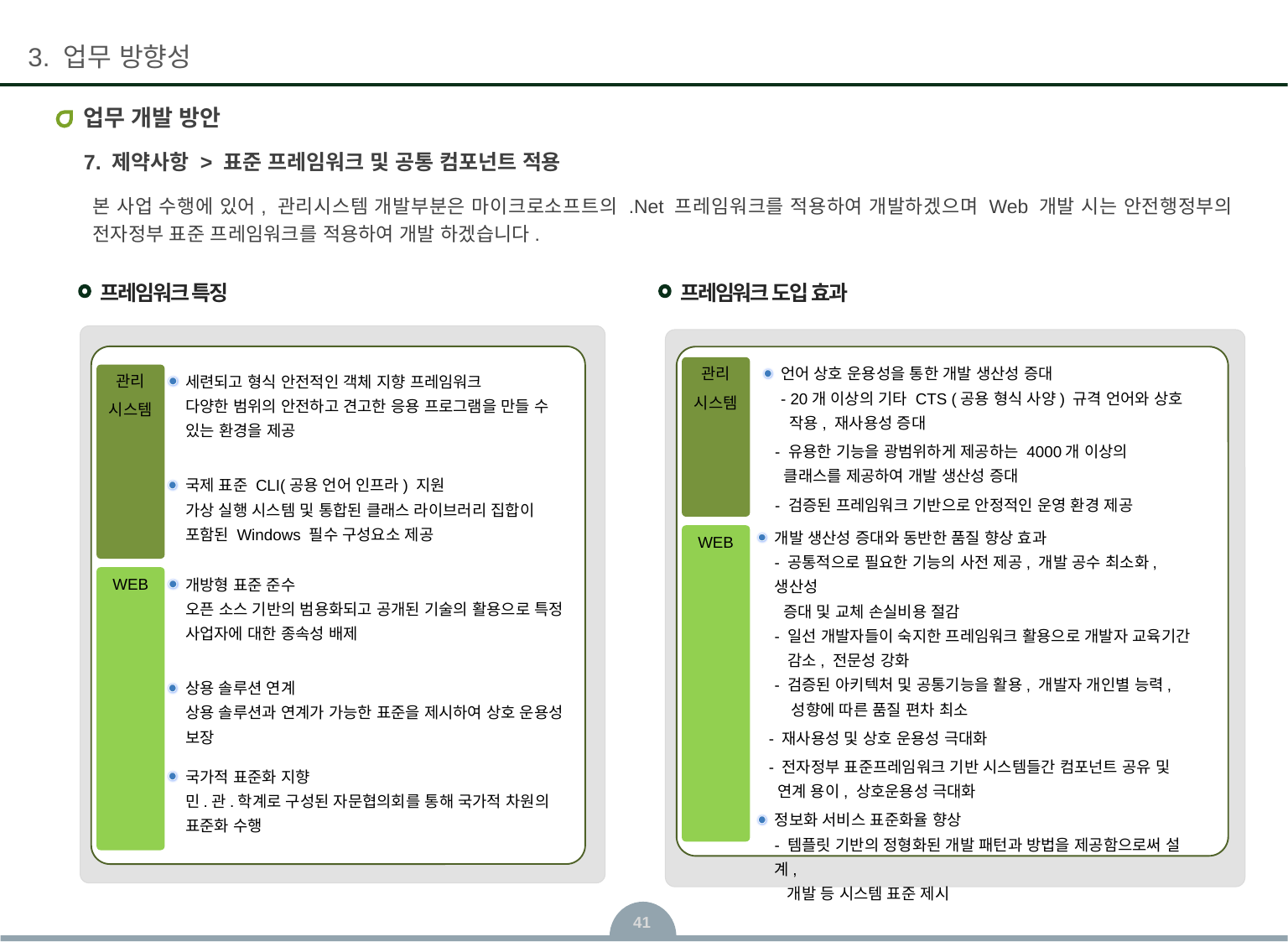

# 업무 개발 방안
7. 제약사항 > 표준 프레임워크 및 공통 컴포넌트 적용
본 사업 수행에 있어, 관리시스템 개발부분은 마이크로소프트의 .Net 프레임워크를 적용하여 개발하겠으며 Web 개발 시는 안전행정부의 전자정부 표준 프레임워크를 적용하여 개발 하겠습니다.
프레임워크 특징
프레임워크 도입 효과

개방형 표준 준수
오픈 소스 기반의 범용화되고 공개된 기술의 활용으로 특정 사업자에 대한 종속성 배제
상용 솔루션 연계
상용 솔루션과 연계가 가능한 표준을 제시하여 상호 운용성 보장
국가적 표준화 지향
민.관.학계로 구성된 자문협의회를 통해 국가적 차원의 표준화 수행
관리
시스템
세련되고 형식 안전적인 객체 지향 프레임워크
다양한 범위의 안전하고 견고한 응용 프로그램을 만들 수 있는 환경을 제공
국제 표준 CLI(공용 언어 인프라) 지원
가상 실행 시스템 및 통합된 클래스 라이브러리 집합이
포함된 Windows 필수 구성요소 제공
WEB

개발 생산성 증대와 동반한 품질 향상 효과
- 공통적으로 필요한 기능의 사전 제공, 개발 공수 최소화, 생산성
  증대 및 교체 손실비용 절감
- 일선 개발자들이 숙지한 프레임워크 활용으로 개발자 교육기간
   감소, 전문성 강화
- 검증된 아키텍처 및 공통기능을 활용, 개발자 개인별 능력,
   성향에 따른 품질 편차 최소
   - 재사용성 및 상호 운용성 극대화
   - 전자정부 표준프레임워크 기반 시스템들간 컴포넌트 공유 및
     연계 용이, 상호운용성 극대화
정보화 서비스 표준화율 향상
- 템플릿 기반의 정형화된 개발 패턴과 방법을 제공함으로써 설계,
  개발 등 시스템 표준 제시
언어 상호 운용성을 통한 개발 생산성 증대
- 20개 이상의 기타 CTS (공용 형식 사양) 규격 언어와 상호
  작용, 재사용성 증대
   - 유용한 기능을 광범위하게 제공하는 4000개 이상의
     클래스를 제공하여 개발 생산성 증대
   - 검증된 프레임워크 기반으로 안정적인 운영 환경 제공
관리
시스템
WEB